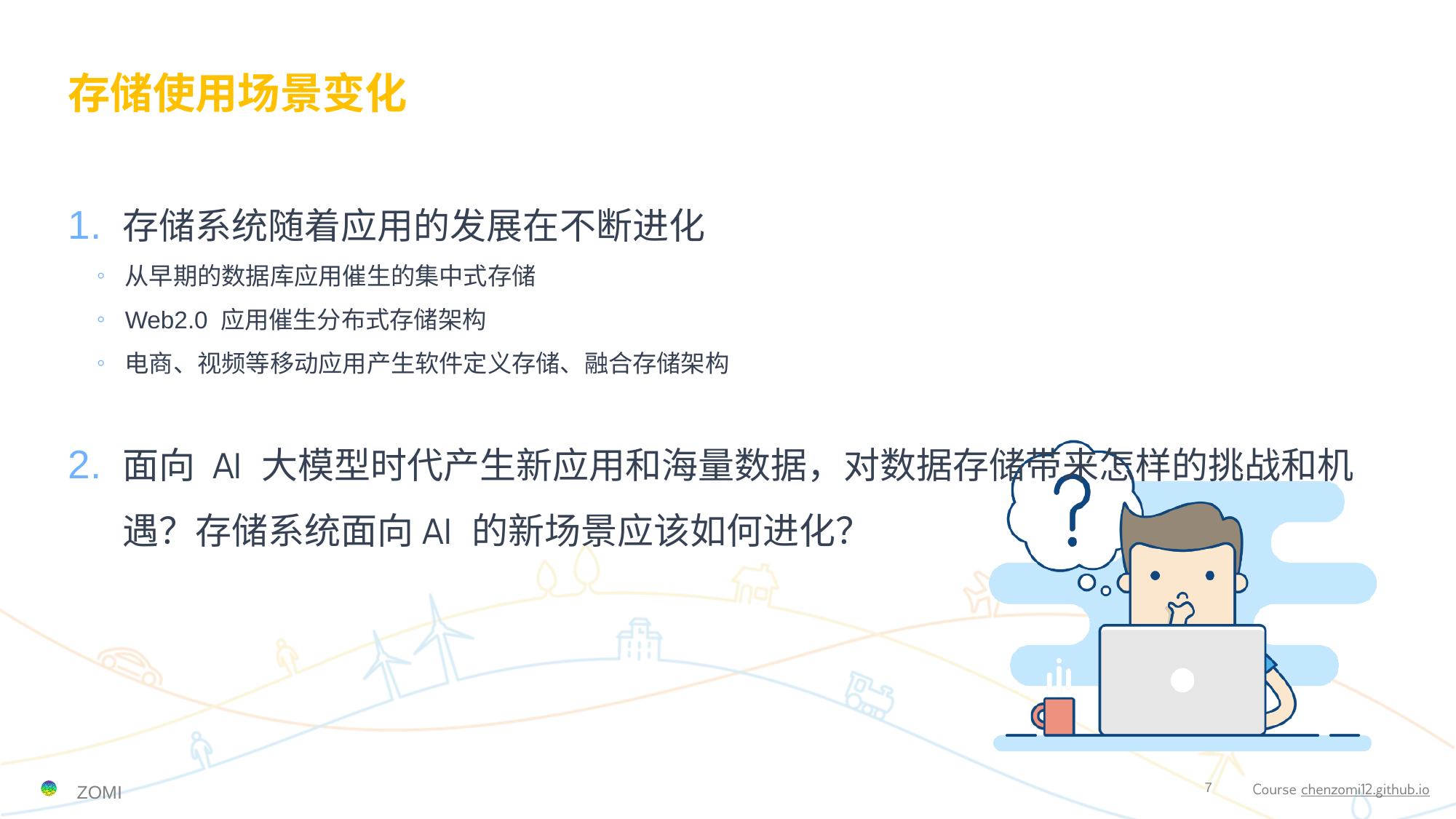

# 存储使用场景变化
存储系统随着应用的发展在不断进化
从早期的数据库应用催生的集中式存储
Web2.0 应用催生分布式存储架构
电商、视频等移动应用产生软件定义存储、融合存储架构

面向 AI 大模型时代产生新应用和海量数据，对数据存储带来怎样的挑战和机遇？存储系统面向AI 的新场景应该如何进化？